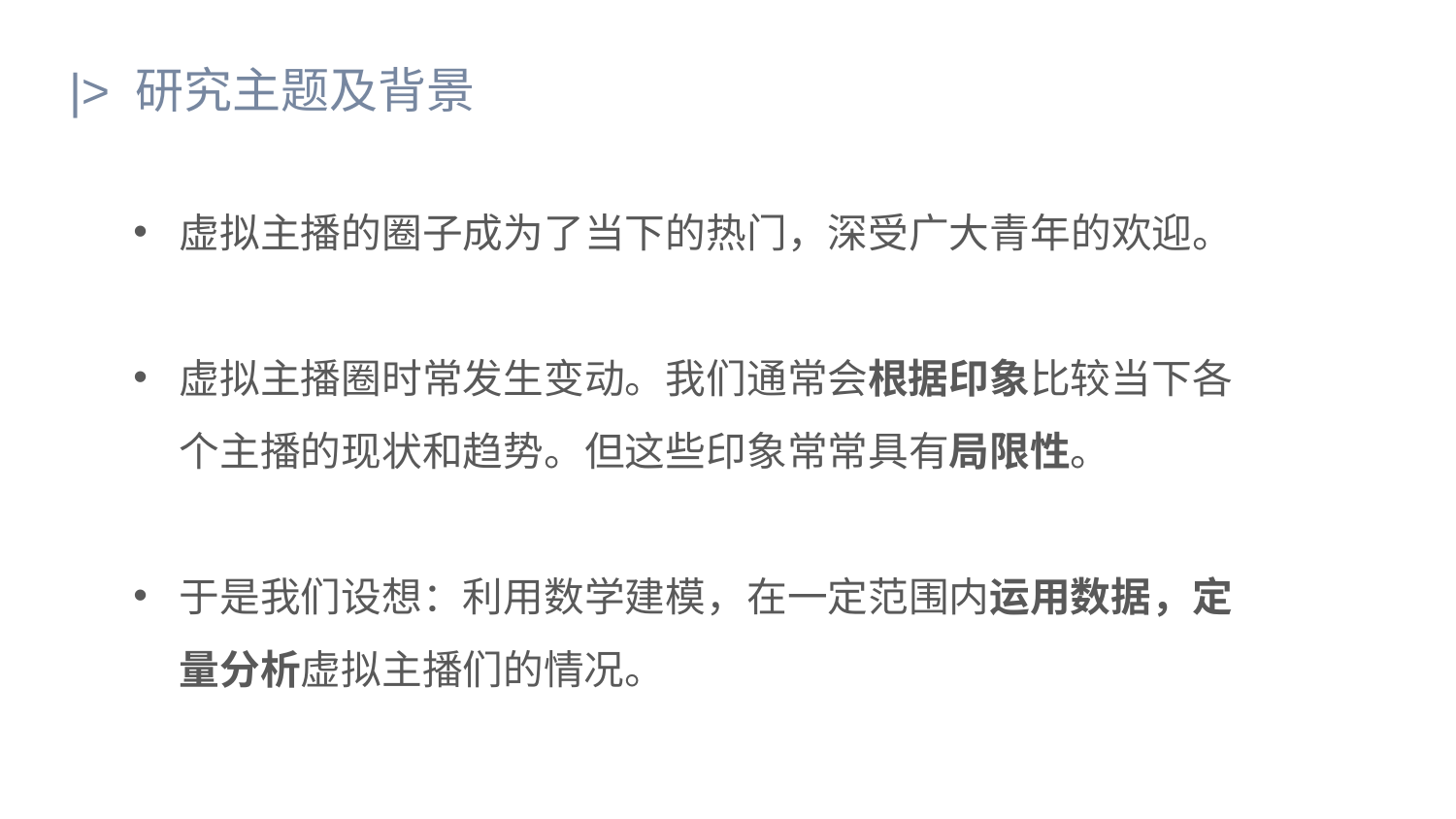

|> 研究主题及背景
虚拟主播的圈子成为了当下的热门，深受广大青年的欢迎。

虚拟主播圈时常发生变动。我们通常会根据印象比较当下各个主播的现状和趋势。但这些印象常常具有局限性。

于是我们设想：利用数学建模，在一定范围内运用数据，定量分析虚拟主播们的情况。